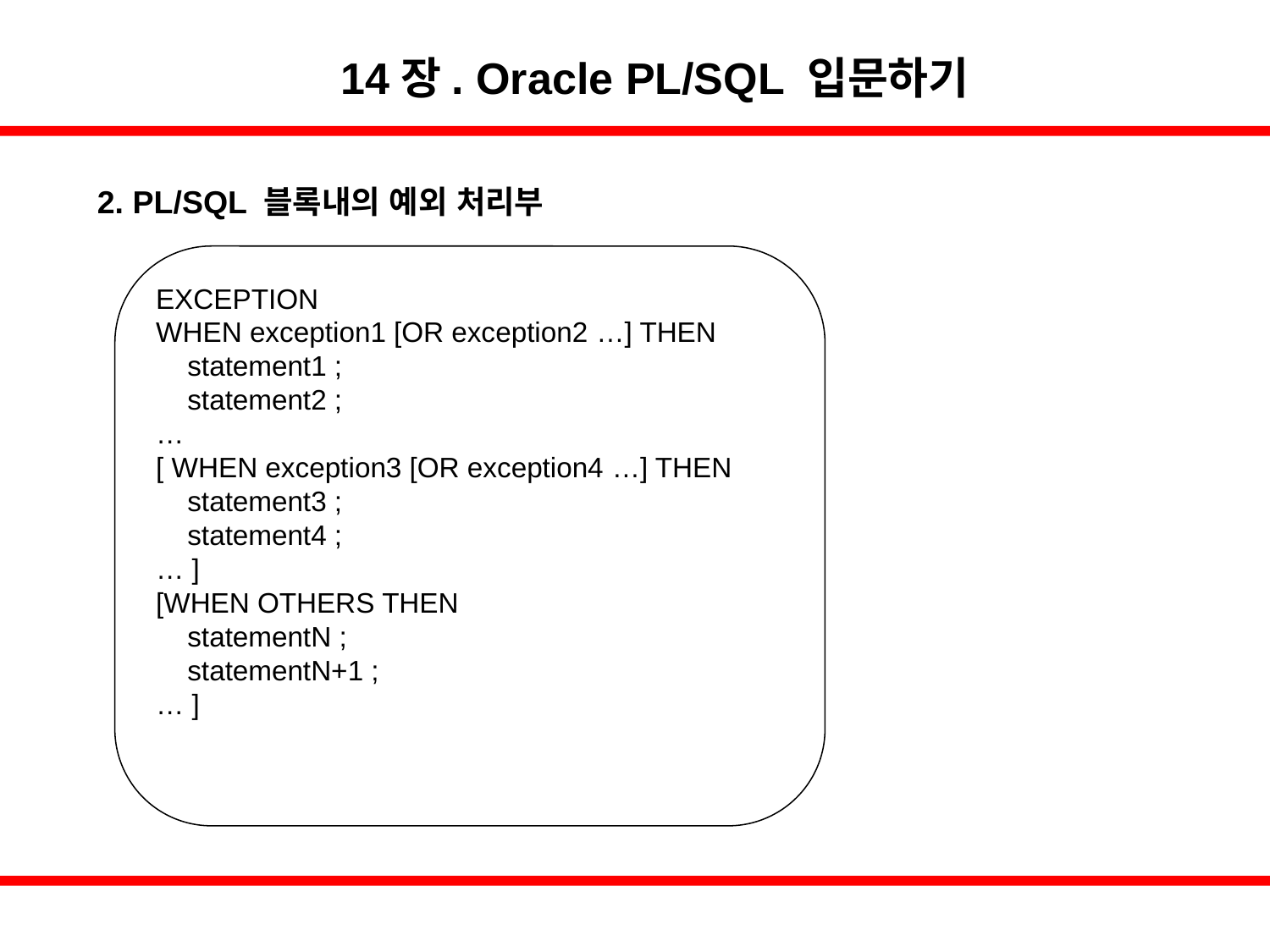

14장. Oracle PL/SQL 입문하기

2. PL/SQL 블록내의 예외 처리부
EXCEPTION
WHEN exception1 [OR exception2 …] THEN
    statement1 ;
    statement2 ;
…
[ WHEN exception3 [OR exception4 …] THEN
    statement3 ;
    statement4 ;
… ]
[WHEN OTHERS THEN
    statementN ;
    statementN+1 ;
… ]